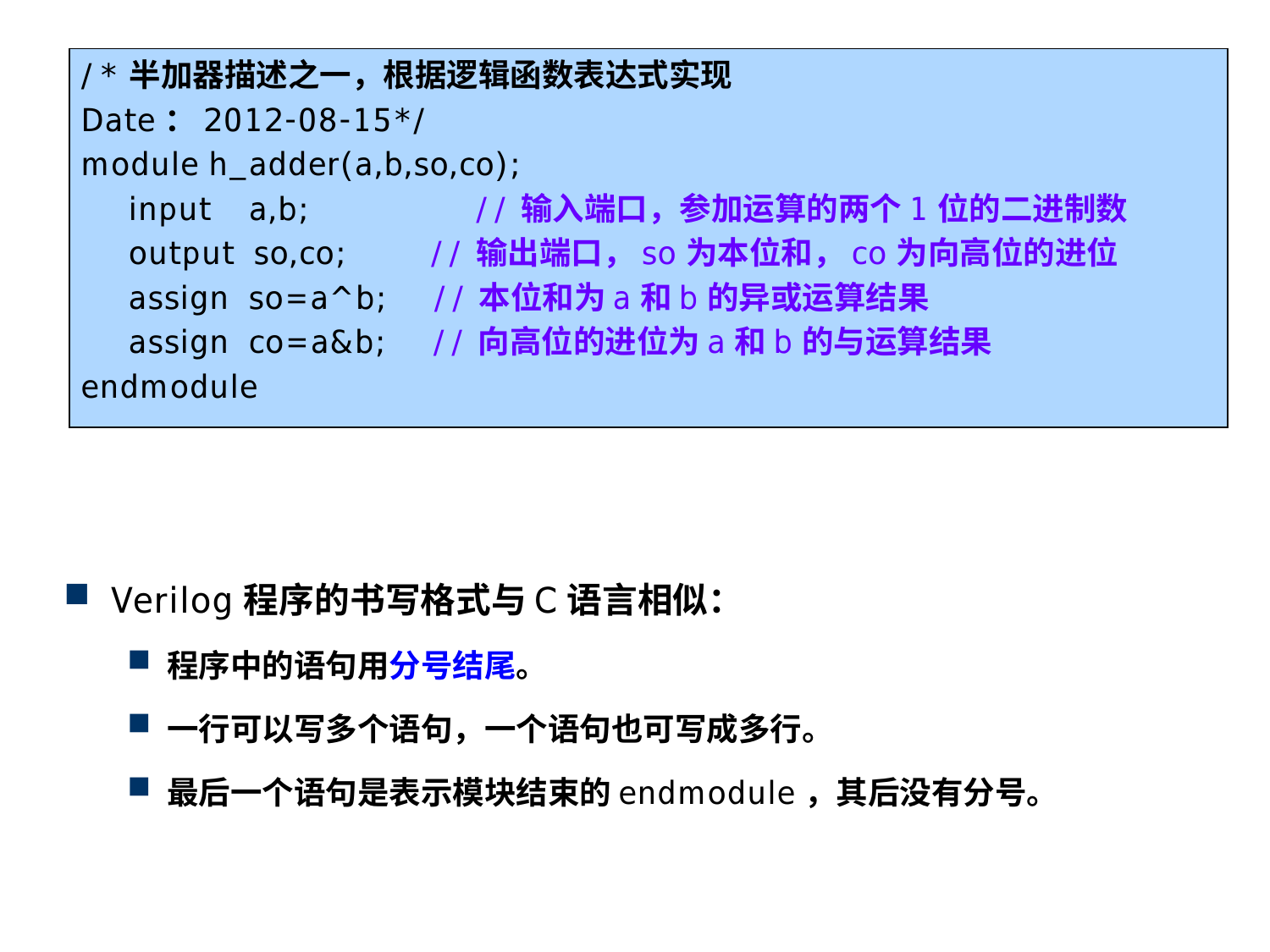

#
/*	半加器描述之一，根据逻辑函数表达式实现
Date：2012-08-15*/
module h_adder(a,b,so,co);
	input    a,b;	          //输入端口，参加运算的两个1位的二进制数
	output  so,co;         //输出端口，so为本位和，co为向高位的进位
	assign  so=a^b;     //本位和为a和b的异或运算结果
	assign  co=a&b;     //向高位的进位为a和b的与运算结果
endmodule
Verilog程序的书写格式与C语言相似：
程序中的语句用分号结尾。
一行可以写多个语句，一个语句也可写成多行。
最后一个语句是表示模块结束的endmodule，其后没有分号。